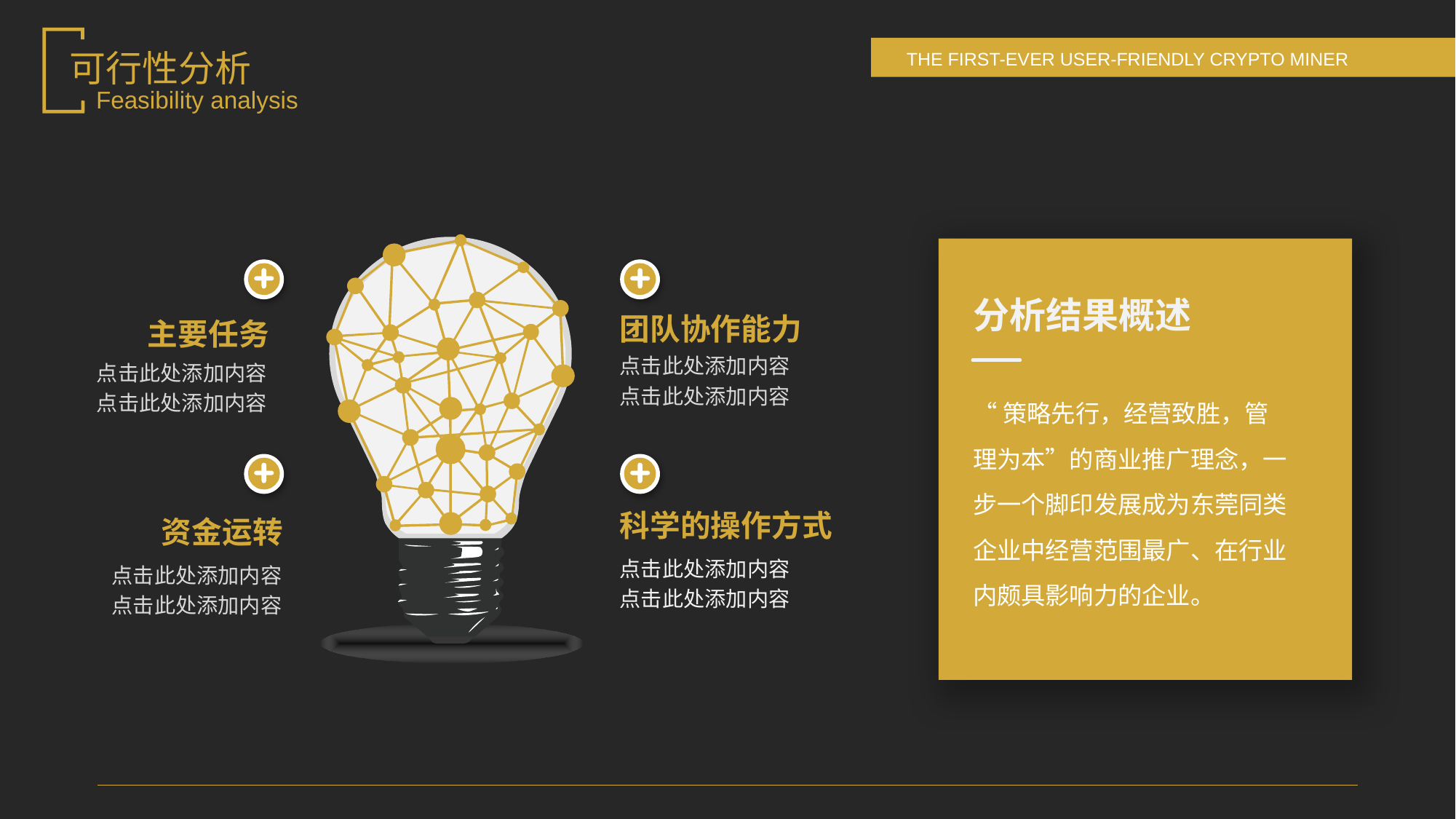

可行性分析
Feasibility analysis

分析结果概述
团队协作能力
主要任务
点击此处添加内容
点击此处添加内容
点击此处添加内容
点击此处添加内容
“策略先行，经营致胜，管理为本”的商业推广理念，一步一个脚印发展成为东莞同类企业中经营范围最广、在行业内颇具影响力的企业。

科学的操作方式
资金运转
点击此处添加内容
点击此处添加内容
点击此处添加内容
点击此处添加内容